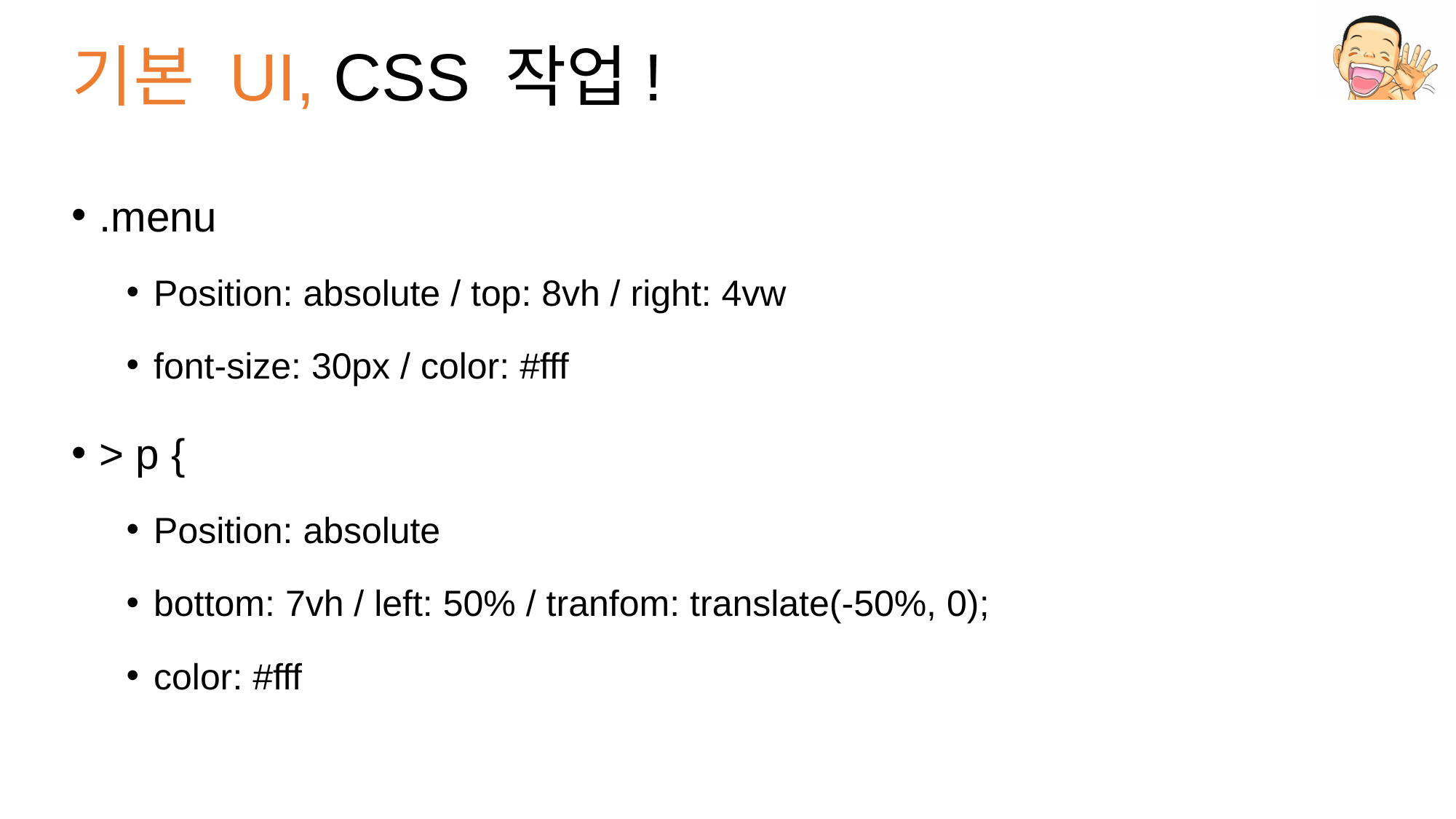

# 기본 UI, CSS 작업!
.menu
Position: absolute / top: 8vh / right: 4vw
font-size: 30px / color: #fff
> p {
Position: absolute
bottom: 7vh / left: 50% / tranfom: translate(-50%, 0);
color: #fff